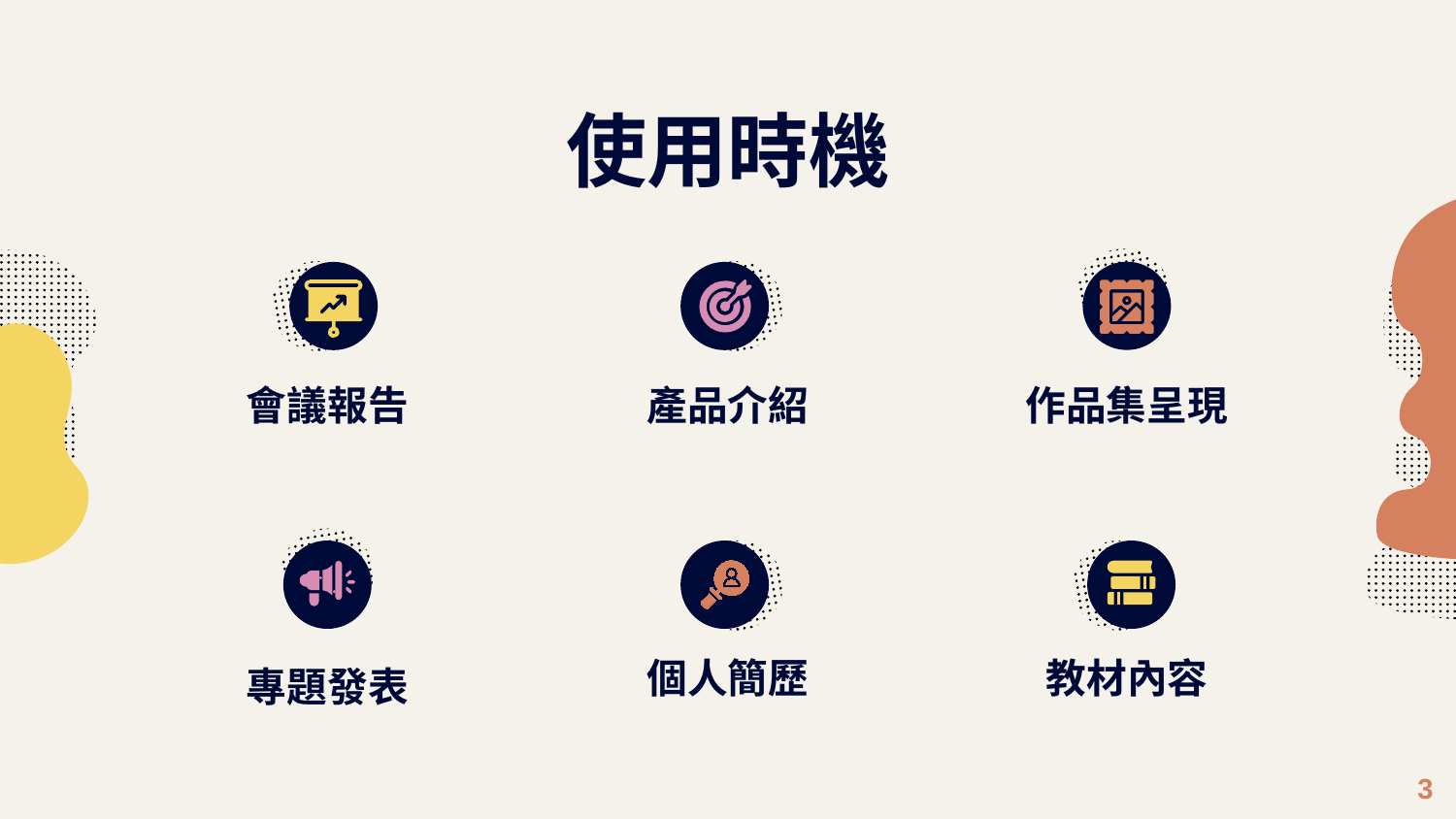

# 使用時機

會議報告
產品介紹
作品集呈現

個人簡歷
教材內容
專題發表
3